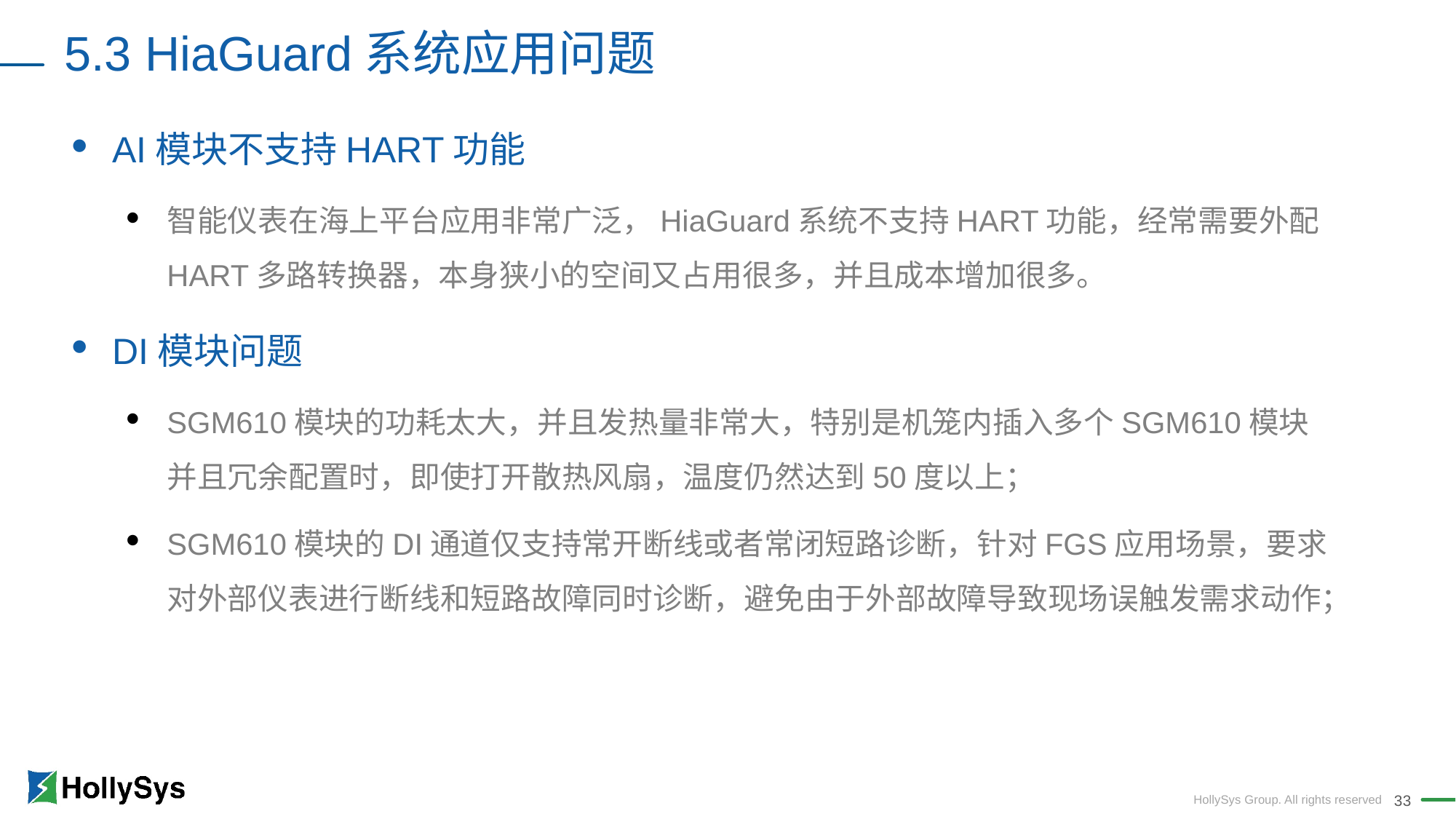

5.3 HiaGuard系统应用问题
AI模块不支持HART功能
智能仪表在海上平台应用非常广泛，HiaGuard系统不支持HART功能，经常需要外配HART多路转换器，本身狭小的空间又占用很多，并且成本增加很多。
DI模块问题
SGM610模块的功耗太大，并且发热量非常大，特别是机笼内插入多个SGM610模块并且冗余配置时，即使打开散热风扇，温度仍然达到50度以上；
SGM610模块的DI通道仅支持常开断线或者常闭短路诊断，针对FGS应用场景，要求对外部仪表进行断线和短路故障同时诊断，避免由于外部故障导致现场误触发需求动作；